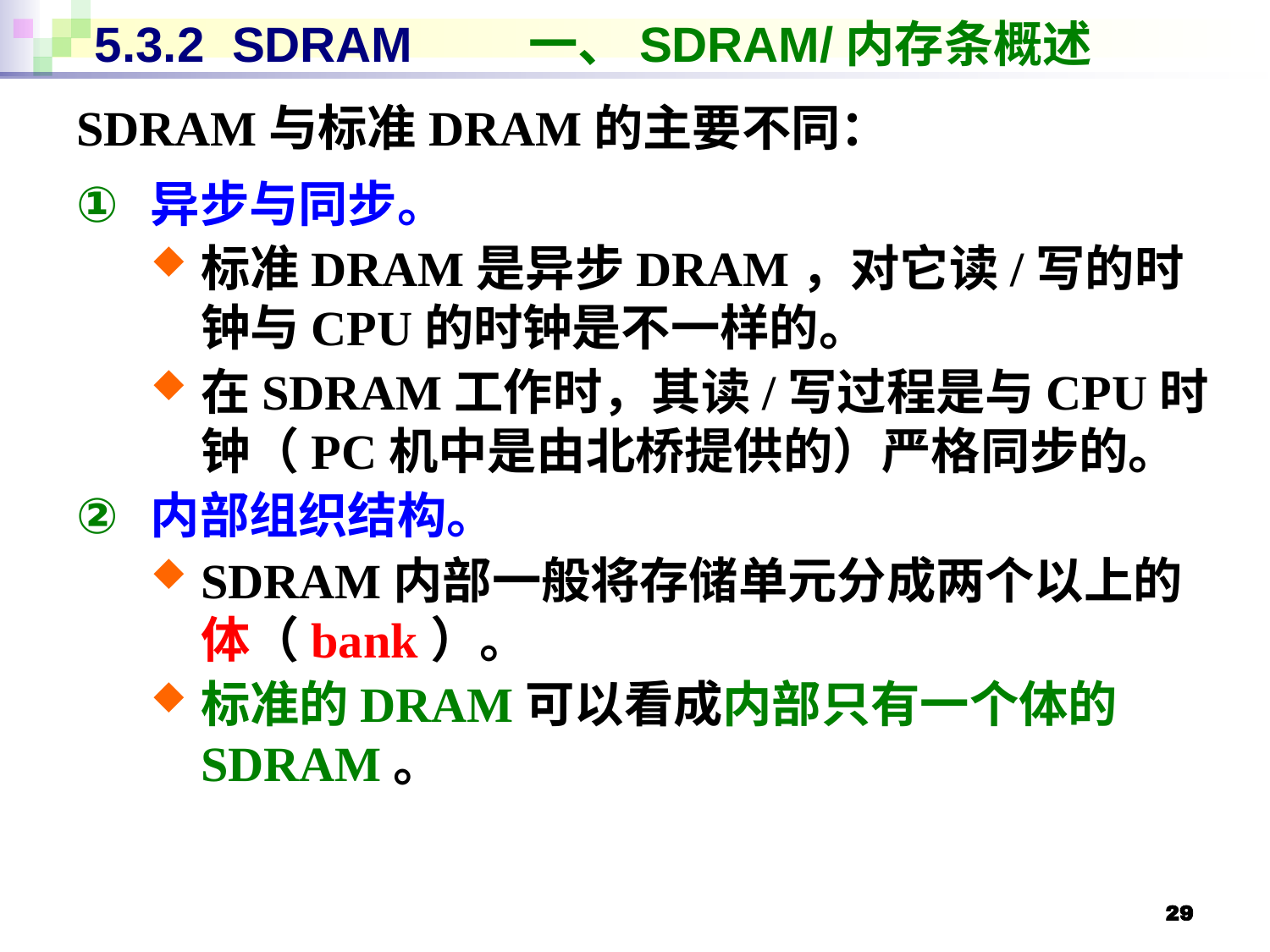

# 5.3.2  SDRAM	   一、SDRAM/内存条概述
SDRAM与标准DRAM的主要不同：
异步与同步。
标准DRAM是异步DRAM，对它读/写的时钟与CPU的时钟是不一样的。
在SDRAM工作时，其读/写过程是与CPU时钟（PC机中是由北桥提供的）严格同步的。
内部组织结构。
SDRAM内部一般将存储单元分成两个以上的体（bank）。
标准的DRAM可以看成内部只有一个体的SDRAM。
29